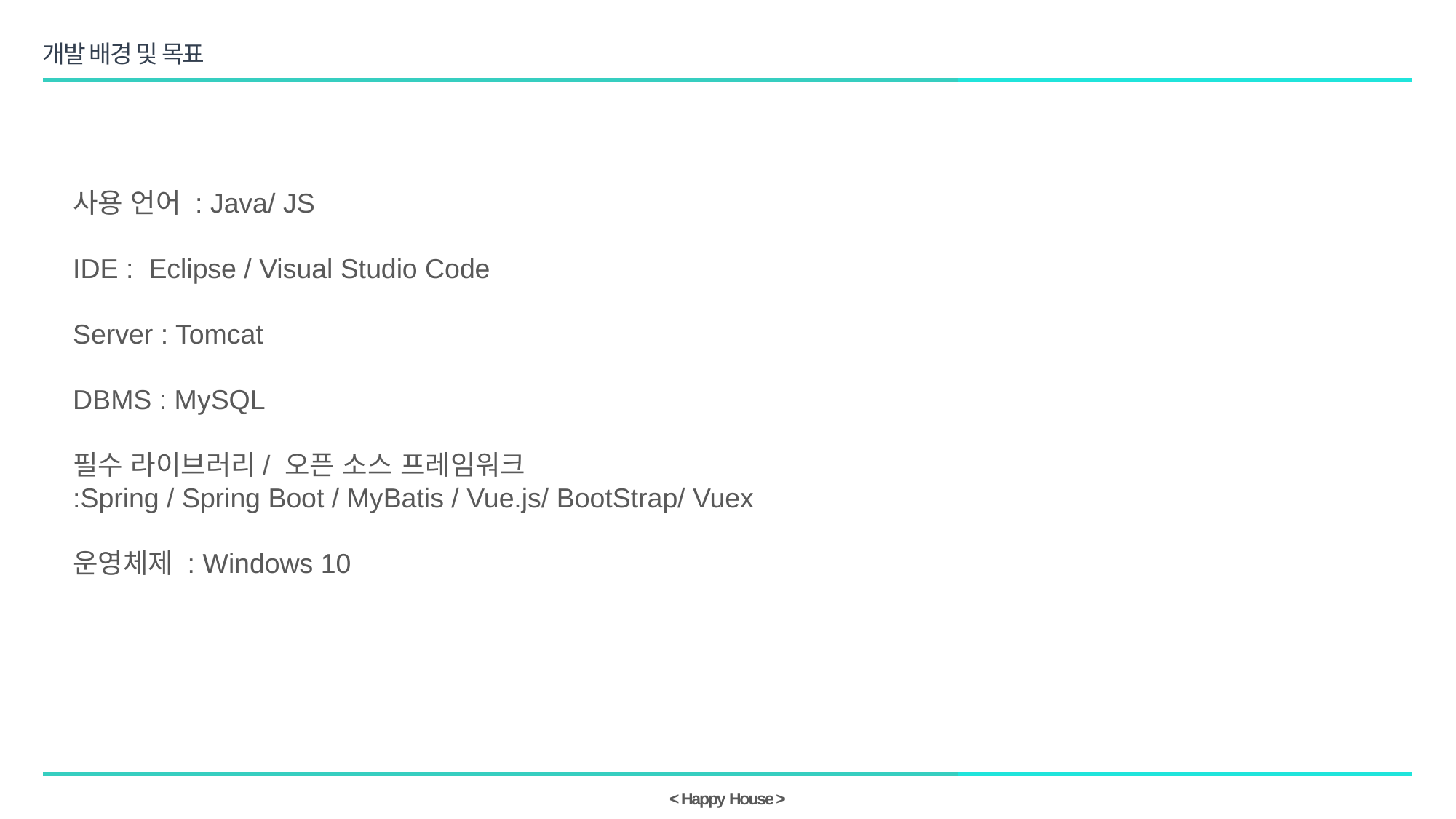

개발 배경 및 목표
사용 언어 : Java/ JS

IDE :  Eclipse / Visual Studio Code

Server : Tomcat

DBMS : MySQL

필수 라이브러리/ 오픈 소스 프레임워크
:Spring / Spring Boot / MyBatis / Vue.js/ BootStrap/ Vuex

운영체제 : Windows 10
< Happy House >